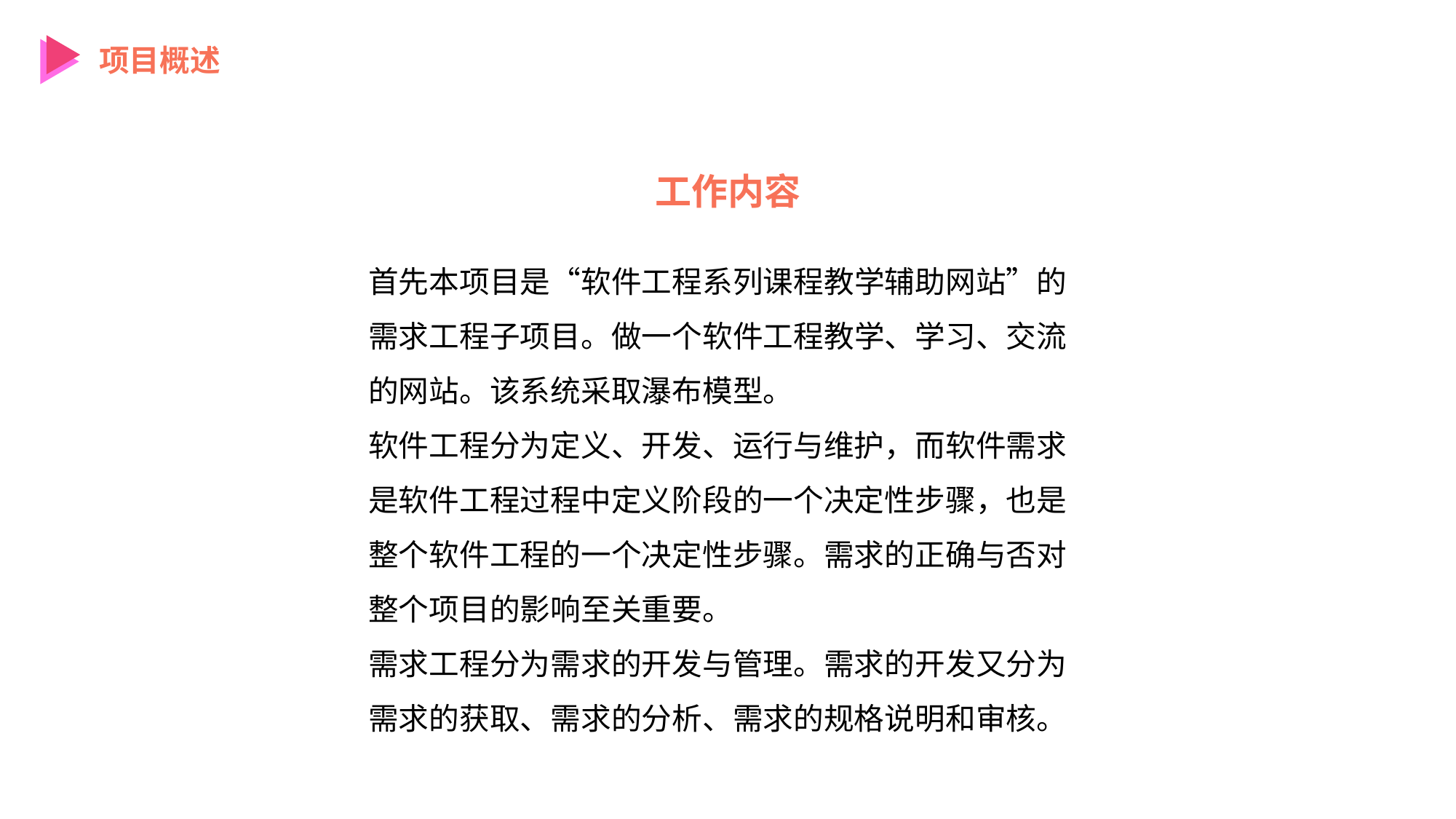

项目概述
工作内容
首先本项目是“软件工程系列课程教学辅助网站”的需求工程子项目。做一个软件工程教学、学习、交流的网站。该系统采取瀑布模型。
软件工程分为定义、开发、运行与维护，而软件需求是软件工程过程中定义阶段的一个决定性步骤，也是整个软件工程的一个决定性步骤。需求的正确与否对整个项目的影响至关重要。
需求工程分为需求的开发与管理。需求的开发又分为需求的获取、需求的分析、需求的规格说明和审核。